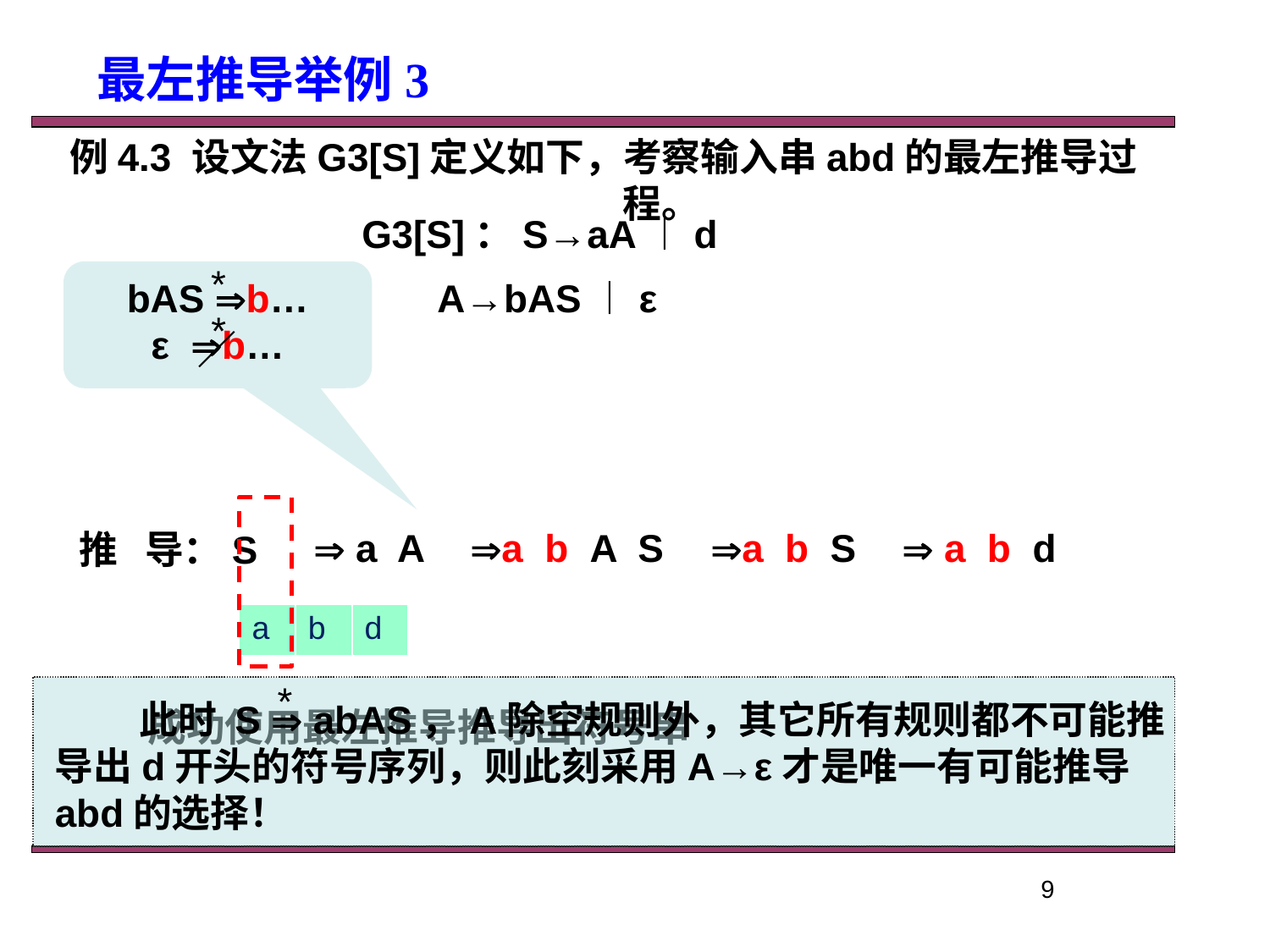

最左推导举例3
例4.3 设文法G3[S]定义如下，考察输入串abd的最左推导过程。
G3[S]：S→aA︱d
       A→bAS︱ε
*
bAS ⇒b…
ε  ⇒b…
*
／

⇒ a  A
 ⇒a  b  A  S
⇒a  b  S
 ⇒ a  b  d
推   导：S
| a | b | d |
| --- | --- | --- |
*

成功使用最左推导推导出符号串
此时 S ⇒ abAS，A除空规则外，其它所有规则都不可能推导出d开头的符号序列，则此刻采用A→ε才是唯一有可能推导abd的选择！
9